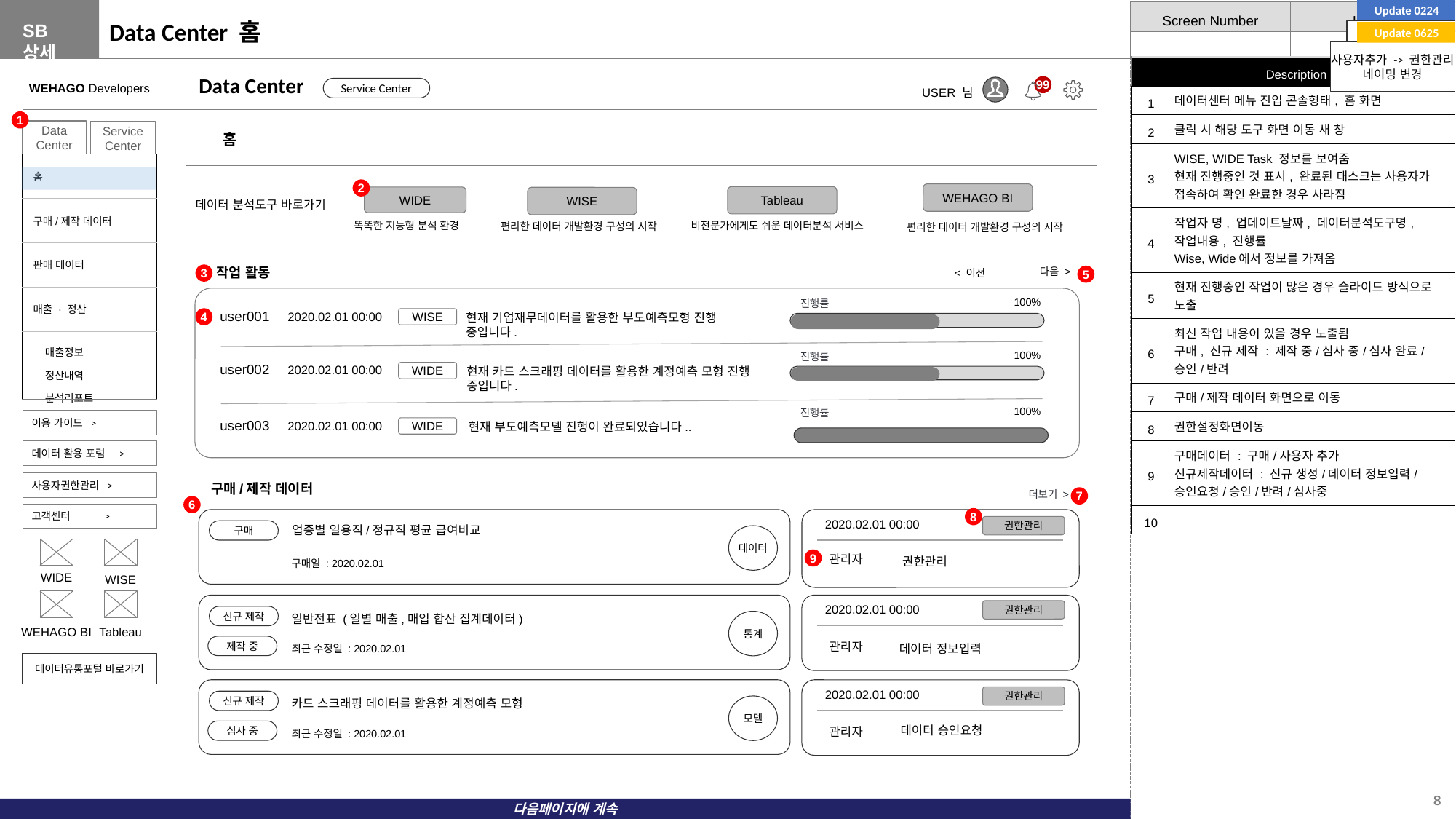

Update 0224
# Data Center 홈
전체 페이지 수정
Update 0625
사용자추가 -> 권한관리
네이밍 변경
| Description |  |
| --- | --- |
| 1 | 데이터센터 메뉴 진입 콘솔형태, 홈 화면 |
| 2 | 클릭 시 해당 도구 화면 이동 새 창 |
| 3 | WISE, WIDE Task 정보를 보여줌 현재 진행중인 것 표시, 완료된 태스크는 사용자가 접속하여 확인 완료한 경우 사라짐 |
| 4 | 작업자 명, 업데이트날짜, 데이터분석도구명, 작업내용, 진행률 Wise, Wide에서 정보를 가져옴 |
| 5 | 현재 진행중인 작업이 많은 경우 슬라이드 방식으로 노출 |
| 6 | 최신 작업 내용이 있을 경우 노출됨 구매, 신규 제작 : 제작 중/심사 중/심사 완료/승인/반려 |
| 7 | 구매/제작 데이터 화면으로 이동 |
| 8 | 권한설정화면이동 |
| 9 | 구매데이터 : 구매/사용자 추가 신규제작데이터 : 신규 생성/데이터 정보입력/승인요청/승인/반려/심사중 |
| 10 |  |
Data Center
WEHAGO Developers
99

Service Center
USER 님

1
Data Center
Service Center
홈
| 홈 |
| --- |
| 구매/제작 데이터 |
| 판매 데이터 |
| 매출 · 정산 |
| 매출정보 정산내역 분석리포트 |

2
WEHAGO BI
Tableau
WIDE
WISE
데이터 분석도구 바로가기
비전문가에게도 쉬운 데이터분석 서비스
똑똑한 지능형 분석 환경
편리한 데이터 개발환경 구성의 시작
편리한 데이터 개발환경 구성의 시작
작업 활동
다음 >
< 이전
3
5

100%
진행률
user001
2020.02.01 00:00
현재 기업재무데이터를 활용한 부도예측모형 진행 중입니다.
4
WISE

100%
진행률
user002
2020.02.01 00:00
현재 카드 스크래핑 데이터를 활용한 계정예측 모형 진행 중입니다.
WIDE

100%
진행률
이용 가이드  >
user003
2020.02.01 00:00
현재 부도예측모델 진행이 완료되었습니다..
WIDE

데이터 활용 포럼    >
사용자권한관리  >
구매/제작 데이터
더보기 >
7
6
고객센터           >
8

2020.02.01 00:00
권한관리
업종별 일용직/정규직 평균 급여비교
구매
데이터

관리자
권한관리
9
구매일 : 2020.02.01
WIDE
WISE

2020.02.01 00:00
권한관리
일반전표 (일별 매출,매입 합산 집계데이터)
신규 제작
통계
WEHAGO BI
Tableau
관리자
데이터 정보입력
제작 중
최근 수정일 : 2020.02.01
데이터유통포털 바로가기

2020.02.01 00:00
권한관리
카드 스크래핑 데이터를 활용한 계정예측 모형
신규 제작
모델
데이터 승인요청
관리자
심사 중
최근 수정일 : 2020.02.01
다음페이지에 계속